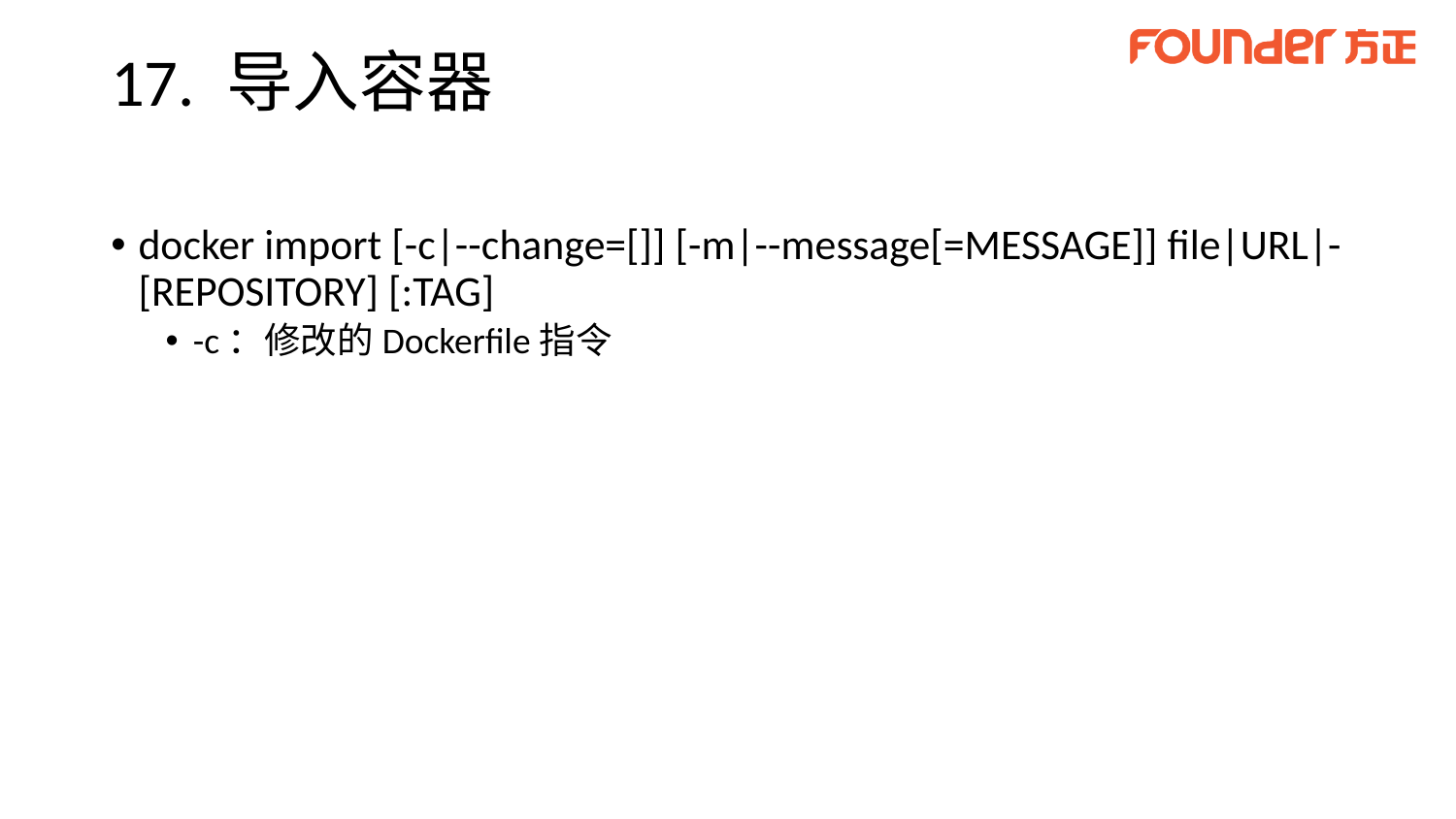

# 17. 导入容器
docker import [-c|--change=[]] [-m|--message[=MESSAGE]] file|URL|-[REPOSITORY] [:TAG]
-c：修改的Dockerfile指令